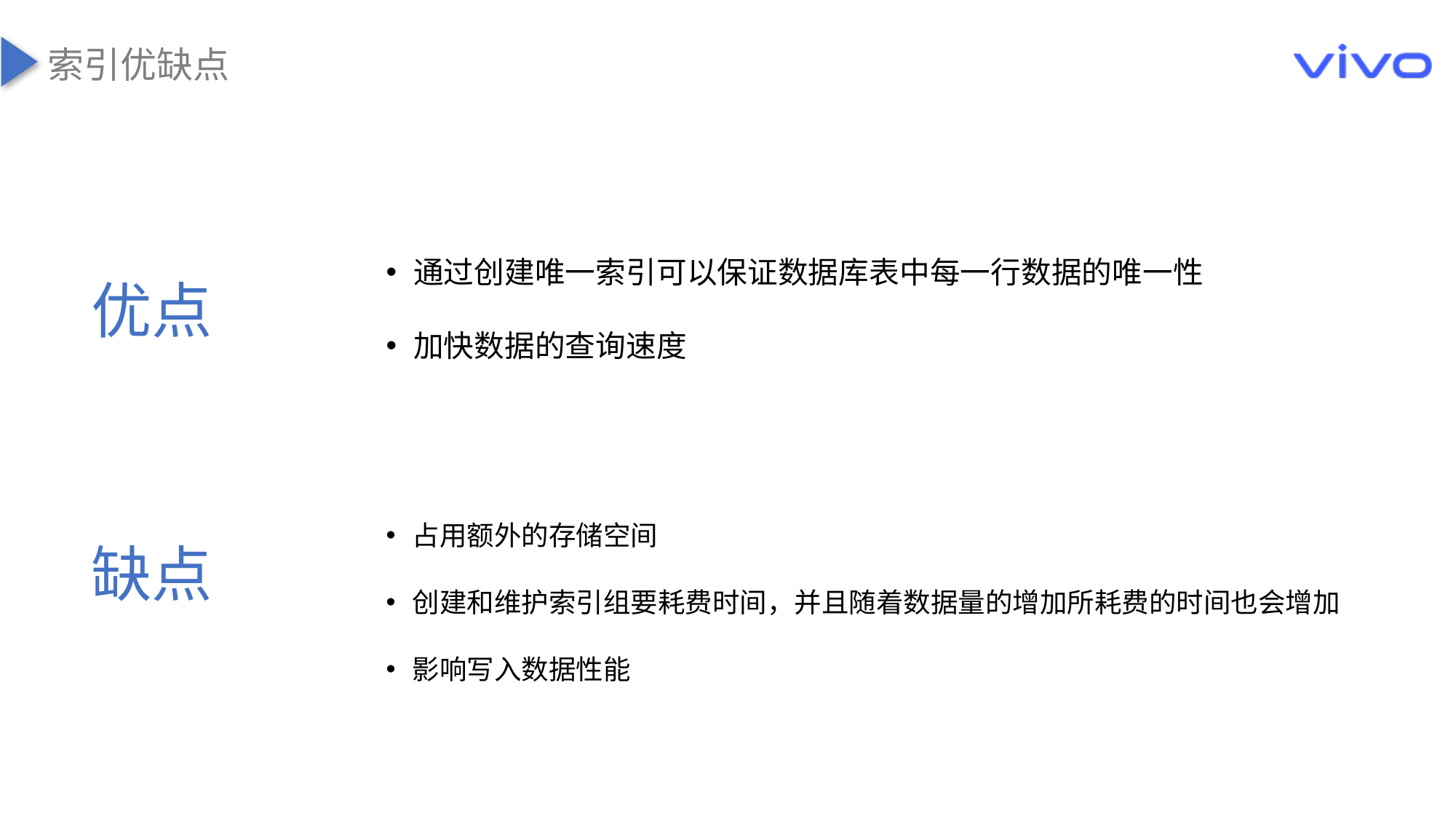

索引优缺点
优点
通过创建唯一索引可以保证数据库表中每一行数据的唯一性
加快数据的查询速度
缺点
占用额外的存储空间
创建和维护索引组要耗费时间，并且随着数据量的增加所耗费的时间也会增加
影响写入数据性能